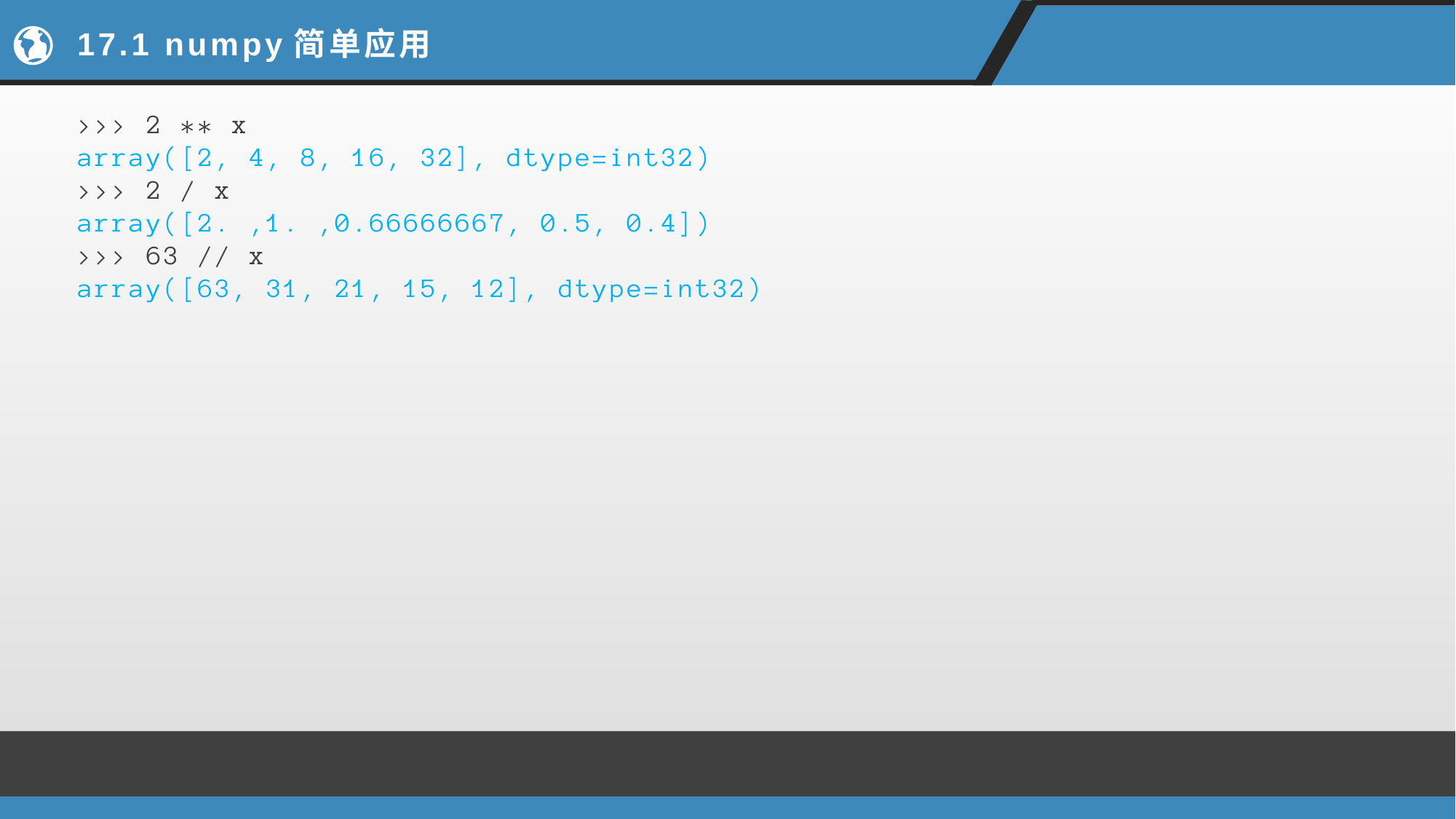

# 17.1 numpy简单应用

>>> 2 ** x
array([2, 4, 8, 16, 32], dtype=int32)
>>> 2 / x
array([2. ,1. ,0.66666667, 0.5, 0.4])
>>> 63 // x
array([63, 31, 21, 15, 12], dtype=int32)